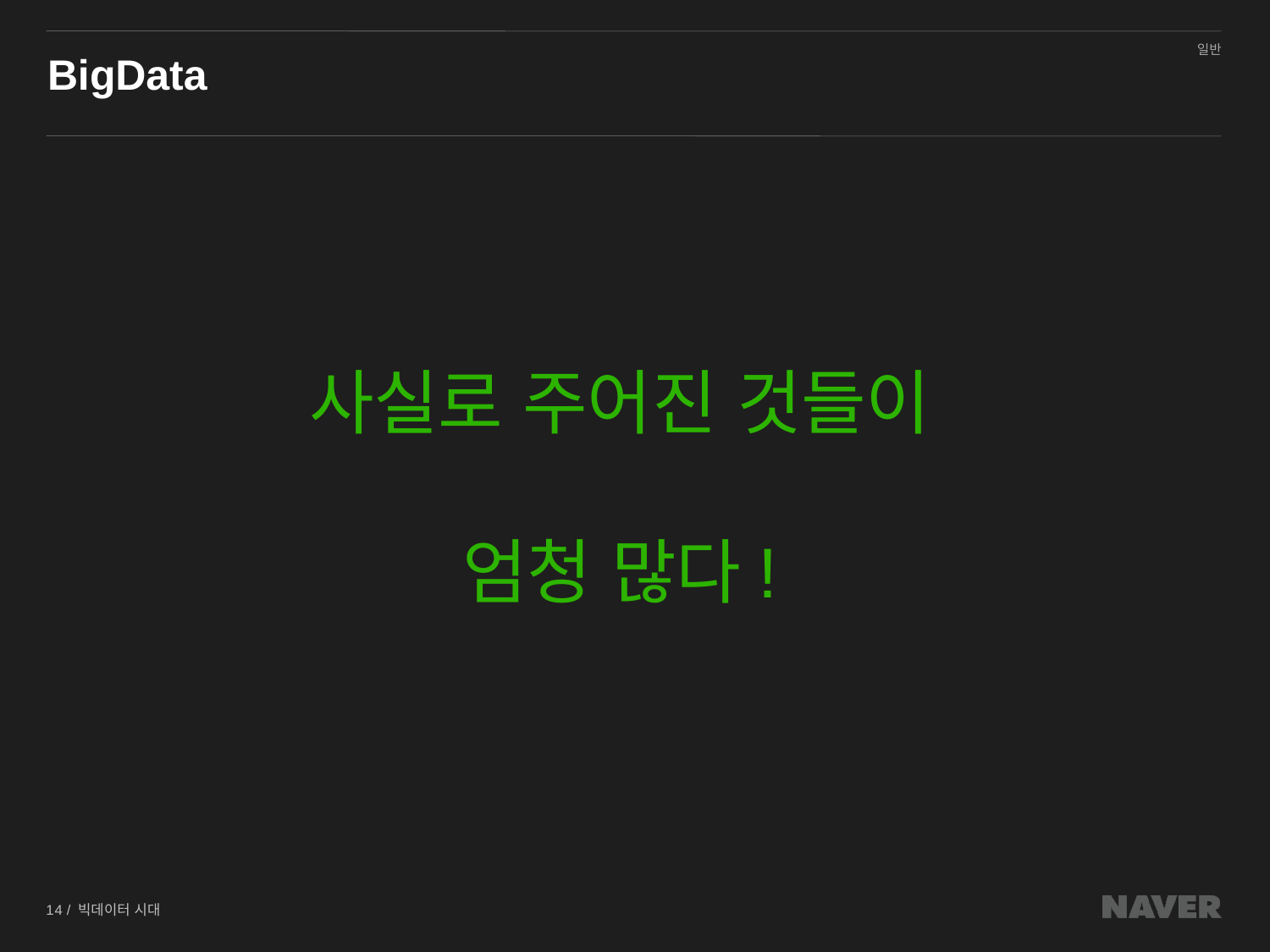

# BigData

사실로 주어진 것들이
엄청 많다!